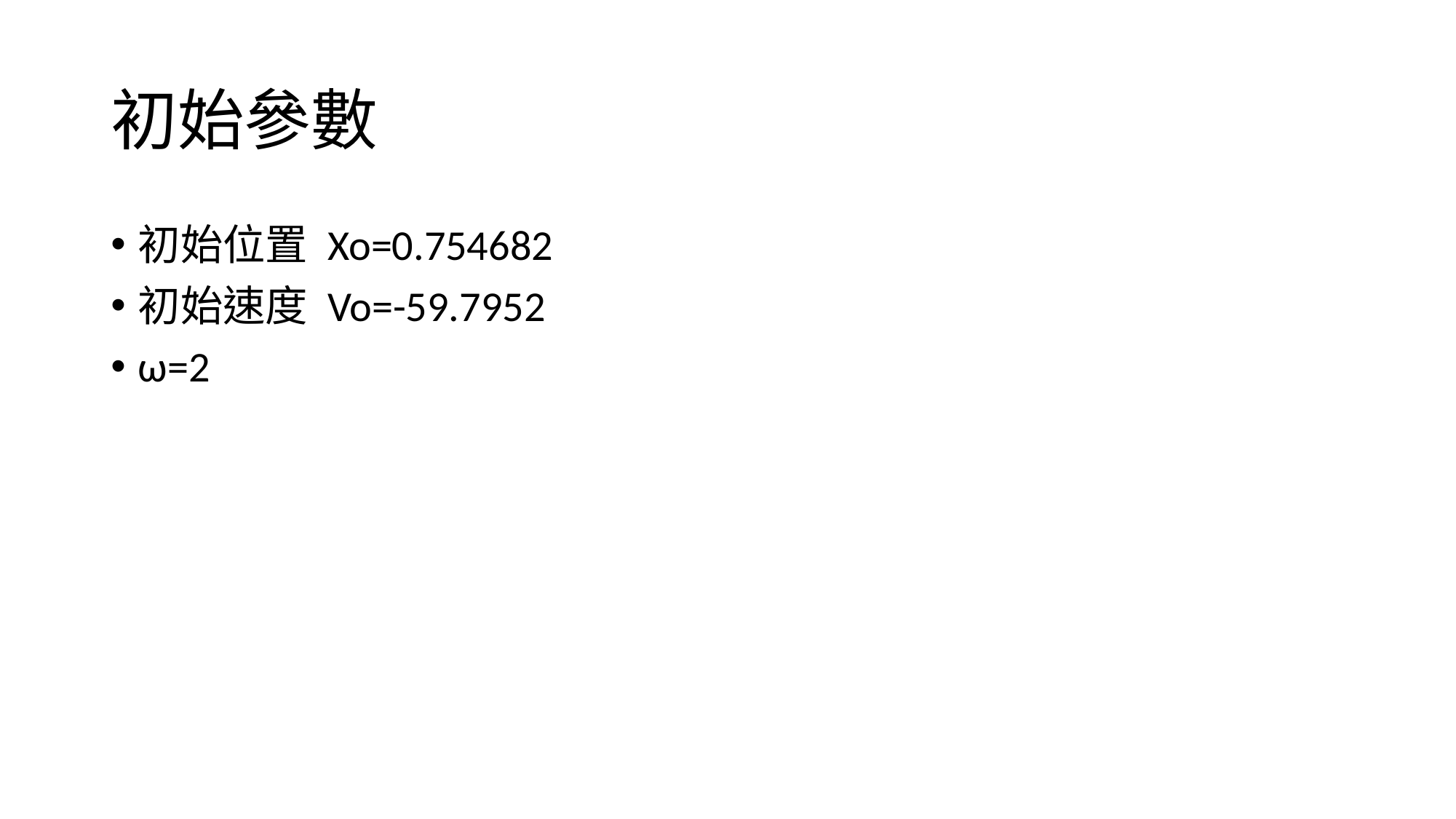

# 初始參數
初始位置 Xo=0.754682
初始速度 Vo=-59.7952
ω=2